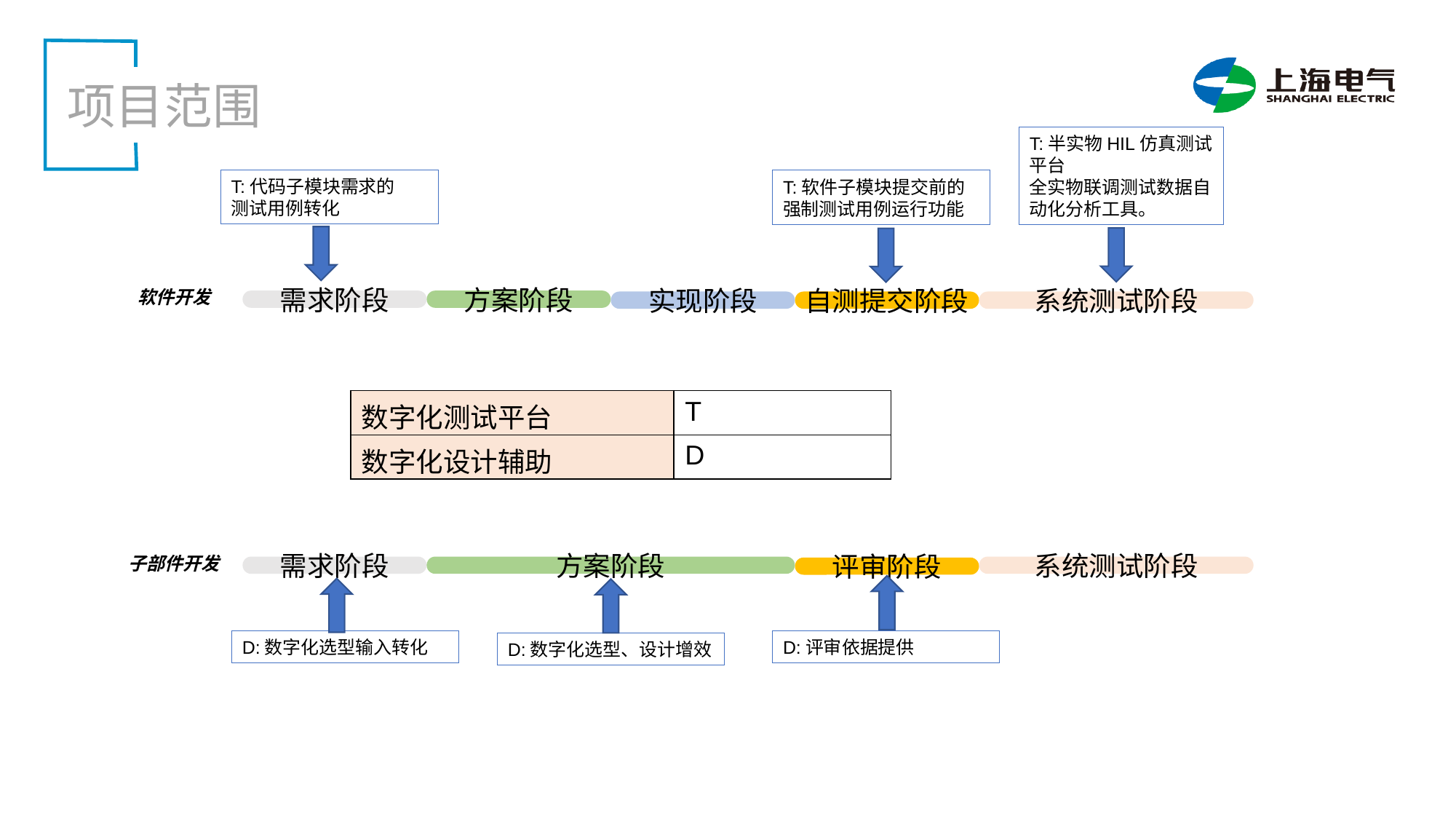

项目范围
T:半实物HIL仿真测试平台
全实物联调测试数据自动化分析工具。
T:代码子模块需求的
测试用例转化
T:软件子模块提交前的强制测试用例运行功能

软件开发
方案阶段
需求阶段
系统测试阶段
自测提交阶段
实现阶段
| 数字化测试平台 | T |
| --- | --- |
| 数字化设计辅助 | D |
子部件开发
系统测试阶段
方案阶段
需求阶段
评审阶段

D:数字化选型输入转化
D:评审依据提供
D:数字化选型、设计增效